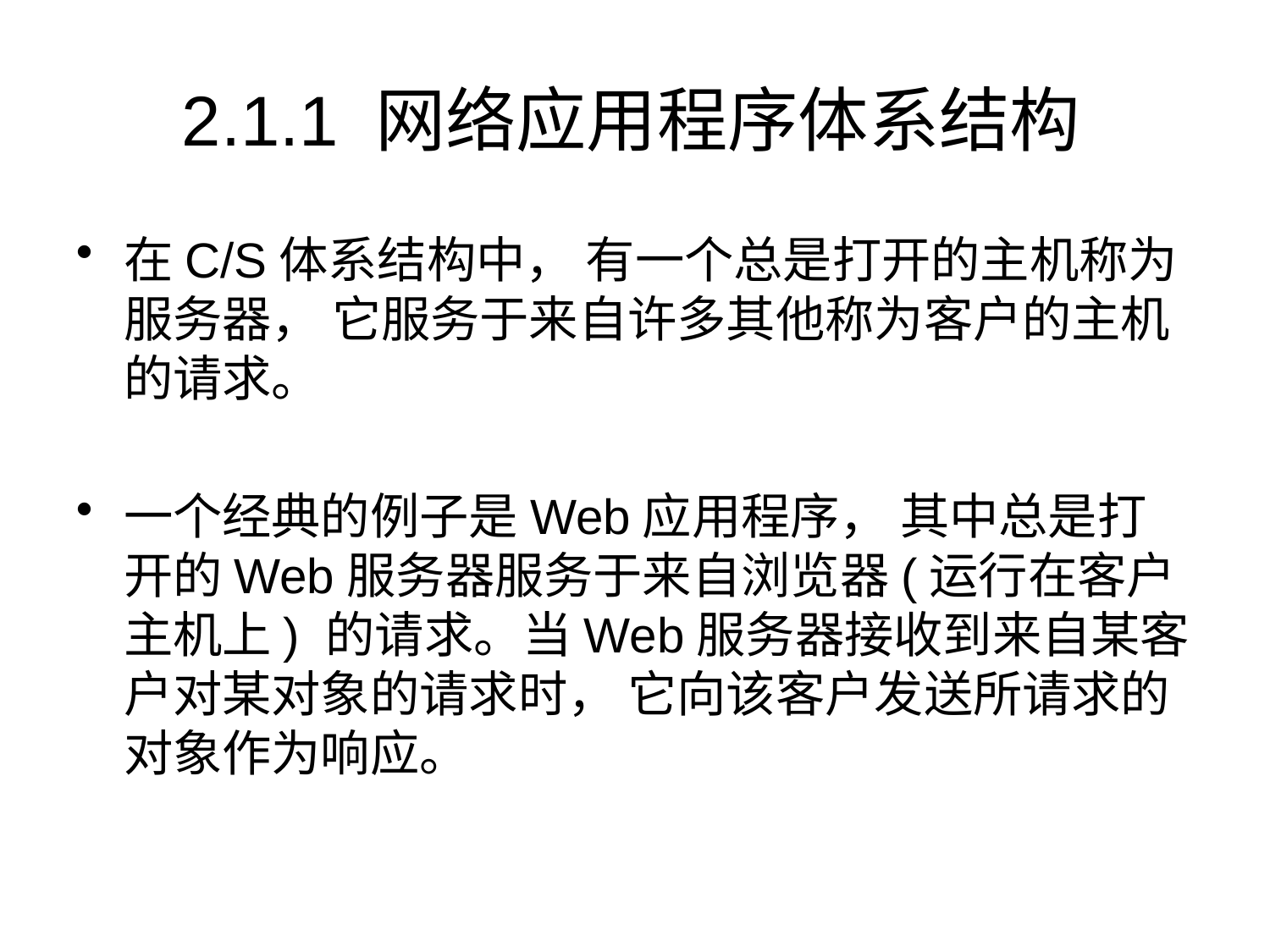

# 2.1.1 网络应用程序体系结构
在C/S体系结构中， 有一个总是打开的主机称为服务器， 它服务于来自许多其他称为客户的主机的请求。

一个经典的例子是Web应用程序， 其中总是打开的Web服务器服务于来自浏览器(运行在客户主机上) 的请求。当Web服务器接收到来自某客户对某对象的请求时， 它向该客户发送所请求的对象作为响应。